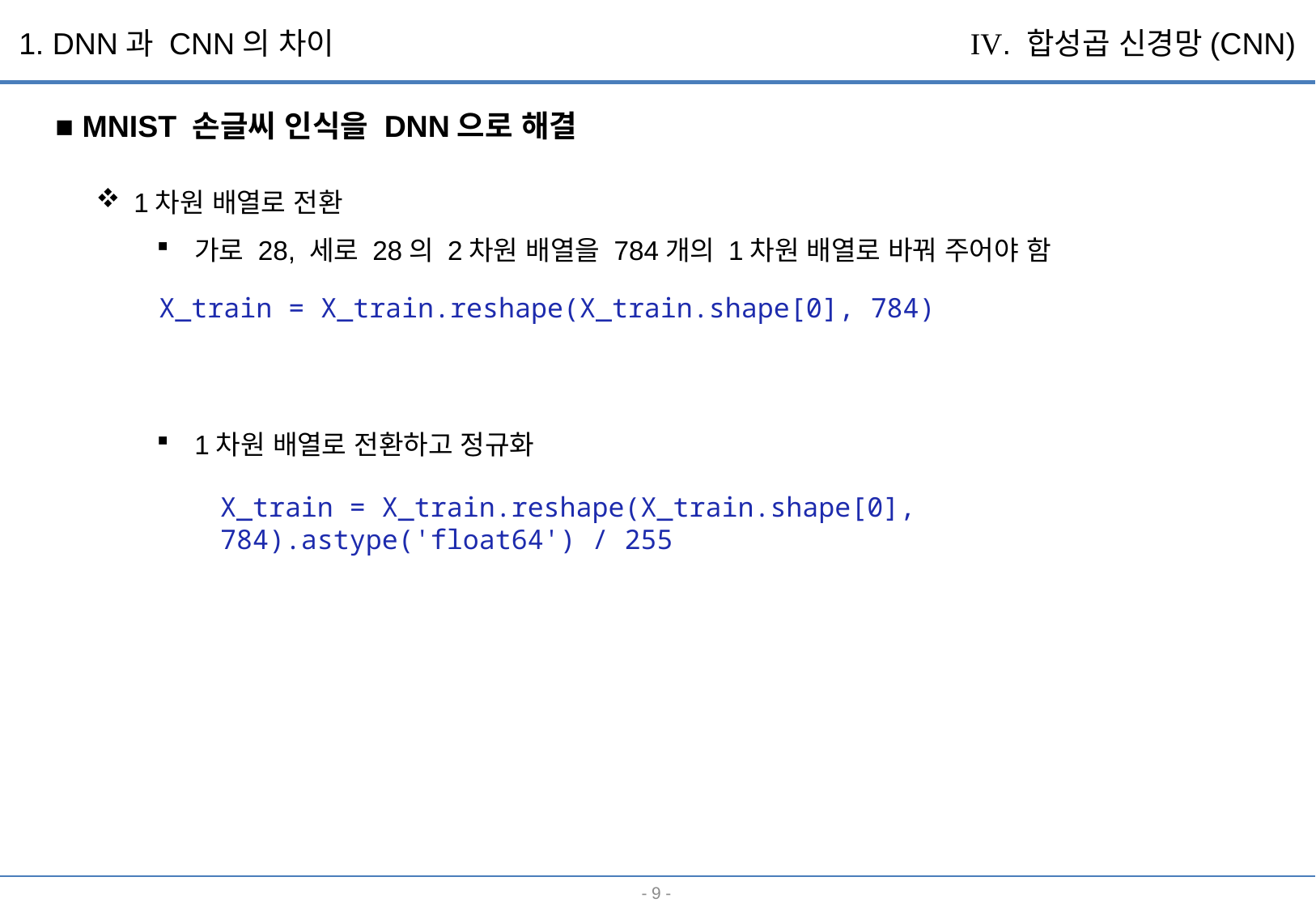

1. DNN과 CNN의 차이
IV. 합성곱 신경망(CNN)
■ MNIST 손글씨 인식을 DNN으로 해결
1차원 배열로 전환
가로 28, 세로 28의 2차원 배열을 784개의 1차원 배열로 바꿔 주어야 함

1차원 배열로 전환하고 정규화
X_train = X_train.reshape(X_train.shape[0], 784)
X_train = X_train.reshape(X_train.shape[0], 784).astype('float64') / 255

- 9 -